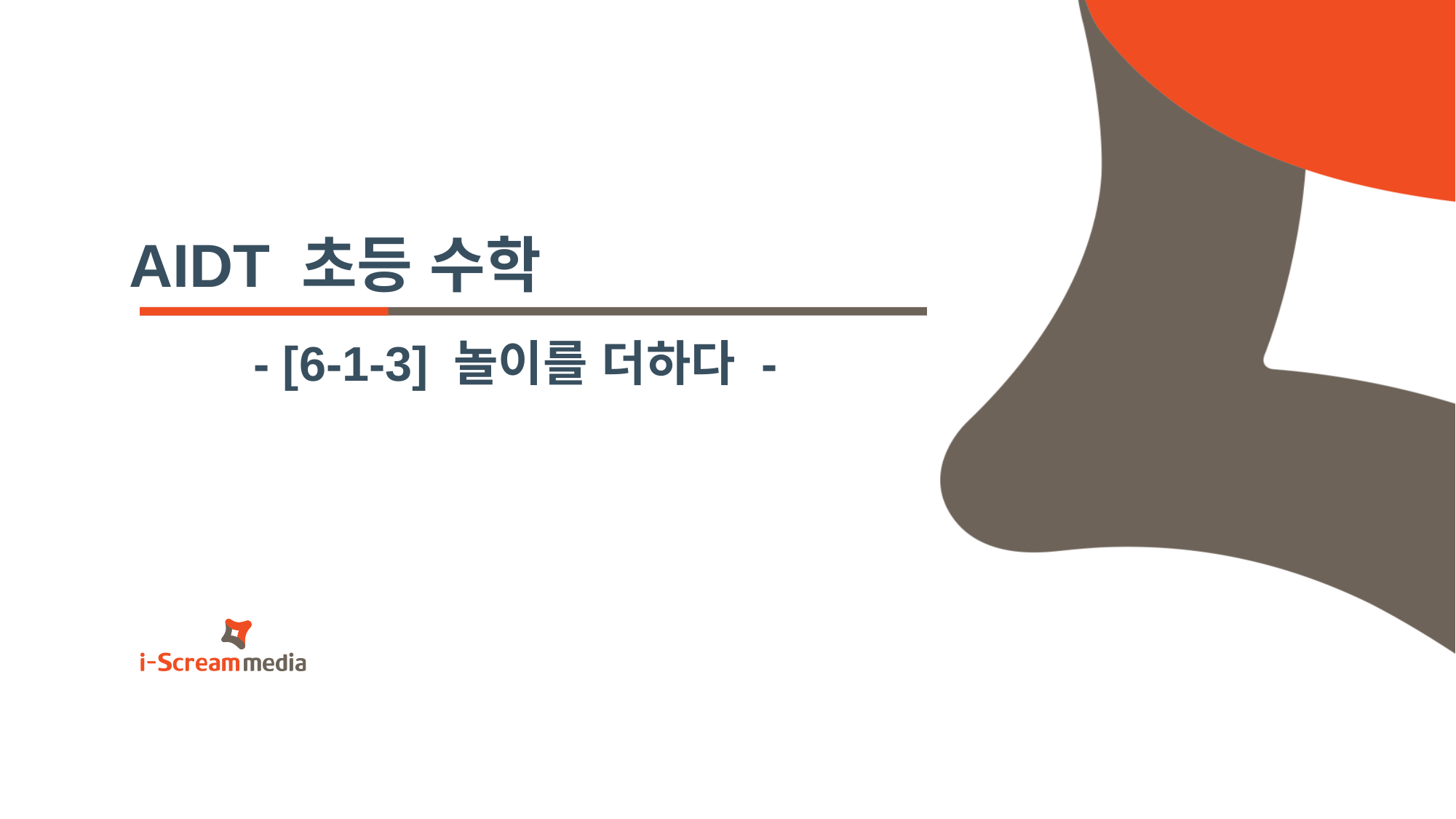

AIDT 초등 수학
 - [6-1-3] 놀이를 더하다 -